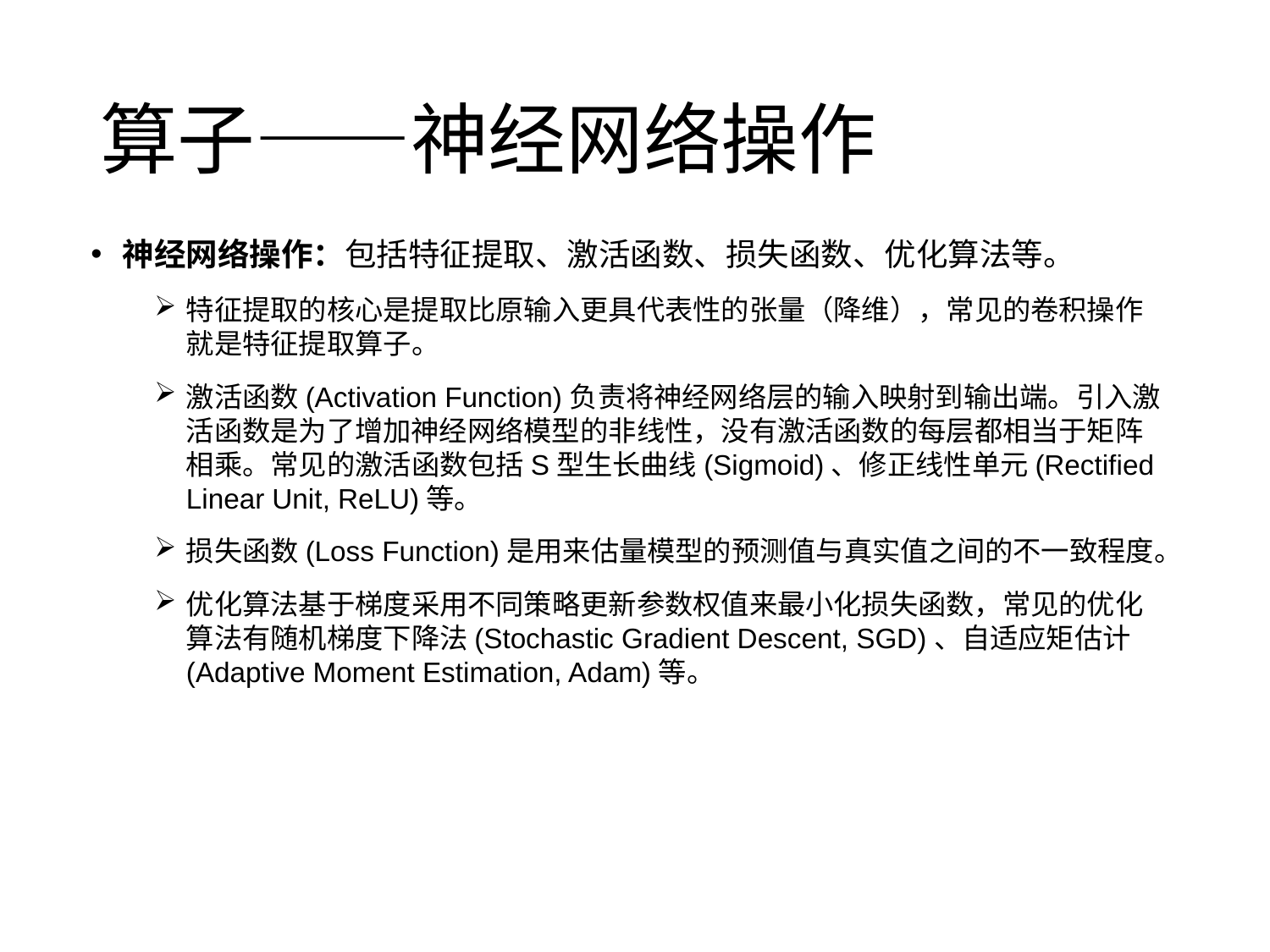

# 算子——神经网络操作
神经网络操作：包括特征提取、激活函数、损失函数、优化算法等。
特征提取的核心是提取比原输入更具代表性的张量（降维），常见的卷积操作就是特征提取算子。
激活函数(Activation Function)负责将神经网络层的输入映射到输出端。引入激活函数是为了增加神经网络模型的非线性，没有激活函数的每层都相当于矩阵相乘。常见的激活函数包括S型生长曲线(Sigmoid)、修正线性单元(Rectified Linear Unit, ReLU)等。
损失函数(Loss Function)是用来估量模型的预测值与真实值之间的不一致程度。
优化算法基于梯度采用不同策略更新参数权值来最小化损失函数，常见的优化算法有随机梯度下降法(Stochastic Gradient Descent, SGD)、自适应矩估计(Adaptive Moment Estimation, Adam)等。